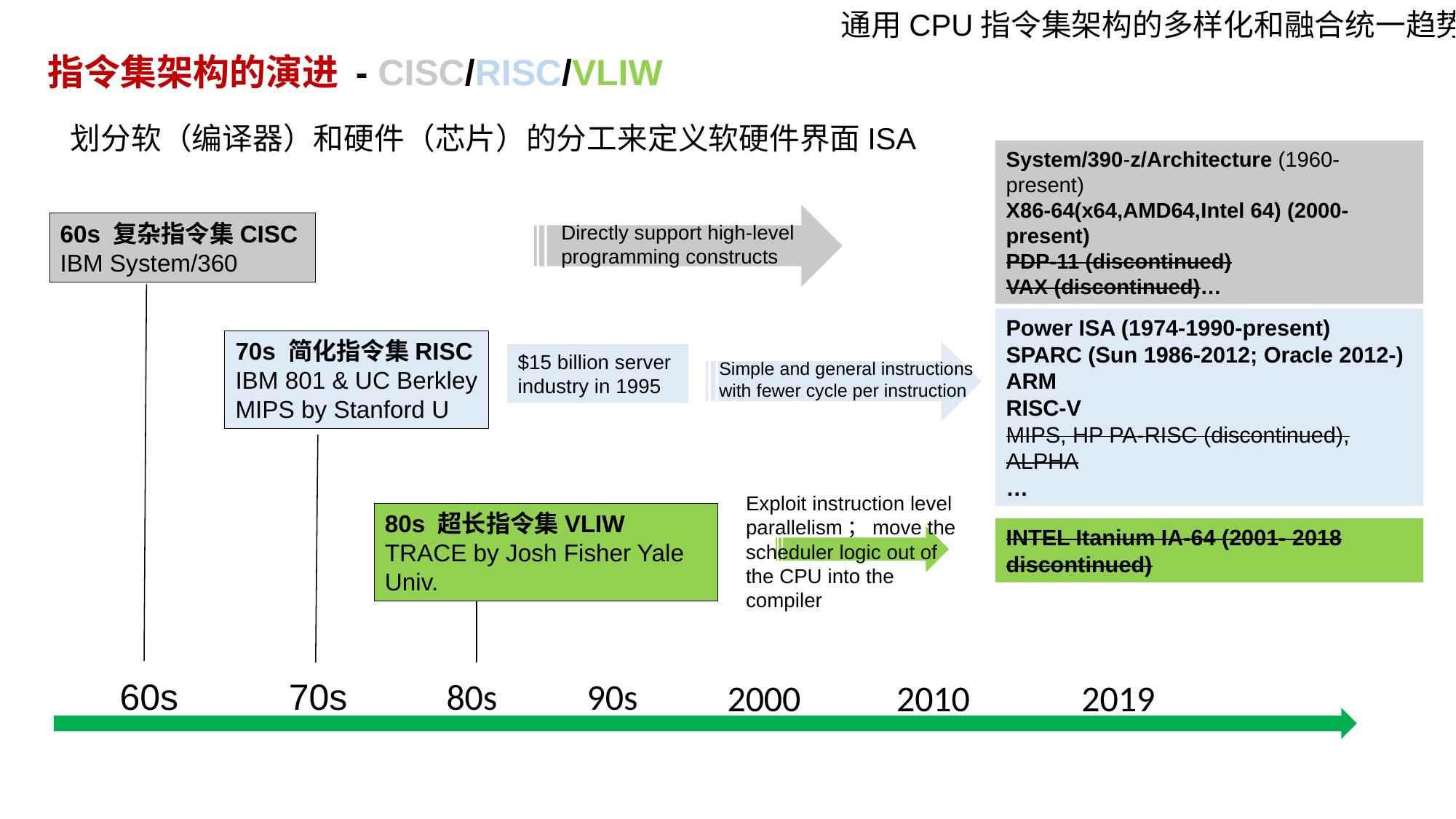

通用CPU指令集架构的多样化和融合统一趋势
# 指令集架构的演进 - CISC/RISC/VLIW
划分软（编译器）和硬件（芯片）的分工来定义软硬件界面ISA
System/390-z/Architecture (1960-present)
X86-64(x64,AMD64,Intel 64) (2000-present)
PDP-11 (discontinued)
VAX (discontinued)…

60s 复杂指令集CISC
IBM System/360
Directly support high-level programming constructs
Power ISA (1974-1990-present)
SPARC (Sun 1986-2012; Oracle 2012-)
ARM
RISC-V
MIPS, HP PA-RISC (discontinued), ALPHA
…
70s 简化指令集RISC
IBM 801 & UC Berkley
MIPS by Stanford U

$15 billion server industry in 1995
Simple and general instructions with fewer cycle per instruction
Exploit instruction level parallelism；move the scheduler logic out of the CPU into the compiler
80s 超长指令集VLIW
TRACE by Josh Fisher Yale Univ.
INTEL Itanium IA-64 (2001- 2018 discontinued)

60s
70s
80s
90s
2000
2010
2019